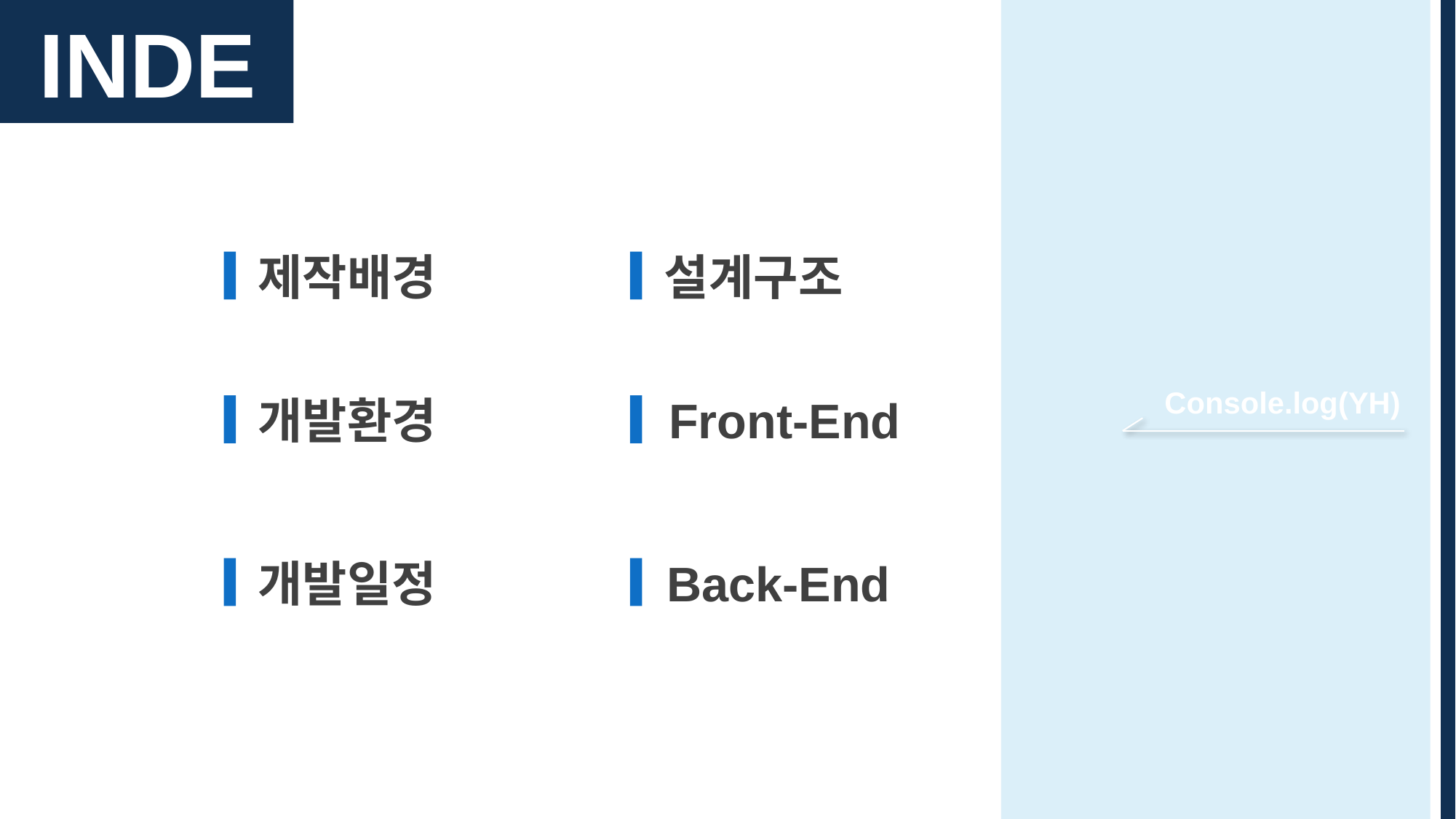

INDEX
제작배경

설계구조

개발환경

Front-End

개발일정

Back-End

Console.log(YH)